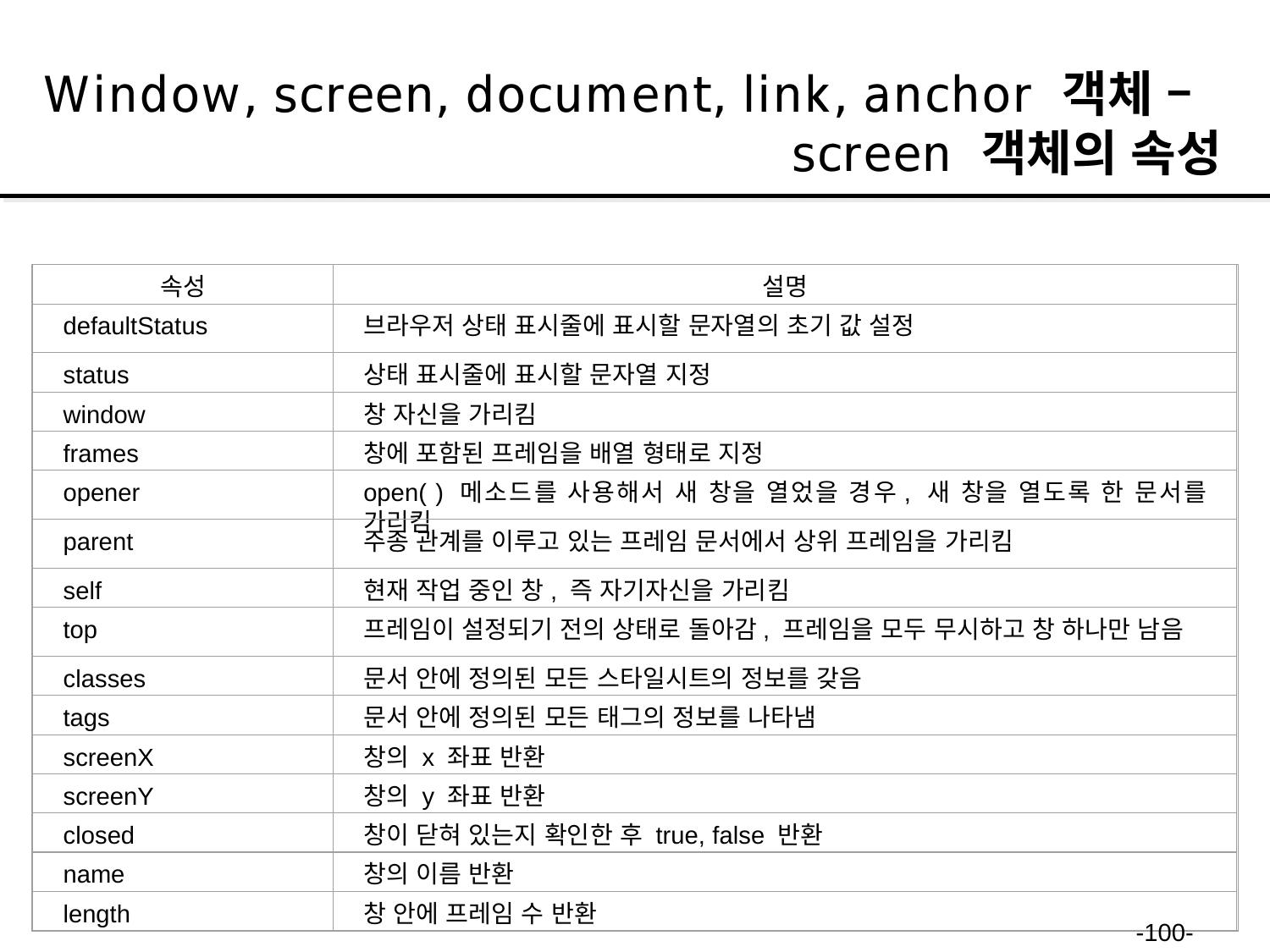

Window, screen, document, link, anchor 객체 –
                                                    screen 객체의 속성

속성

설명

defaultStatus

브라우저 상태 표시줄에 표시할 문자열의 초기 값 설정

status

상태 표시줄에 표시할 문자열 지정

window

창 자신을 가리킴

frames

창에 포함된 프레임을 배열 형태로 지정

opener

open( ) 메소드를 사용해서 새 창을 열었을 경우, 새 창을 열도록 한 문서를 가리킴

parent

주종 관계를 이루고 있는 프레임 문서에서 상위 프레임을 가리킴

self

현재 작업 중인 창, 즉 자기자신을 가리킴

top

프레임이 설정되기 전의 상태로 돌아감, 프레임을 모두 무시하고 창 하나만 남음

classes

문서 안에 정의된 모든 스타일시트의 정보를 갖음

tags

문서 안에 정의된 모든 태그의 정보를 나타냄

screenX

창의 x 좌표 반환

screenY

창의 y 좌표 반환

closed

창이 닫혀 있는지 확인한 후 true, false 반환

name

창의 이름 반환

length

창 안에 프레임 수 반환

-100-